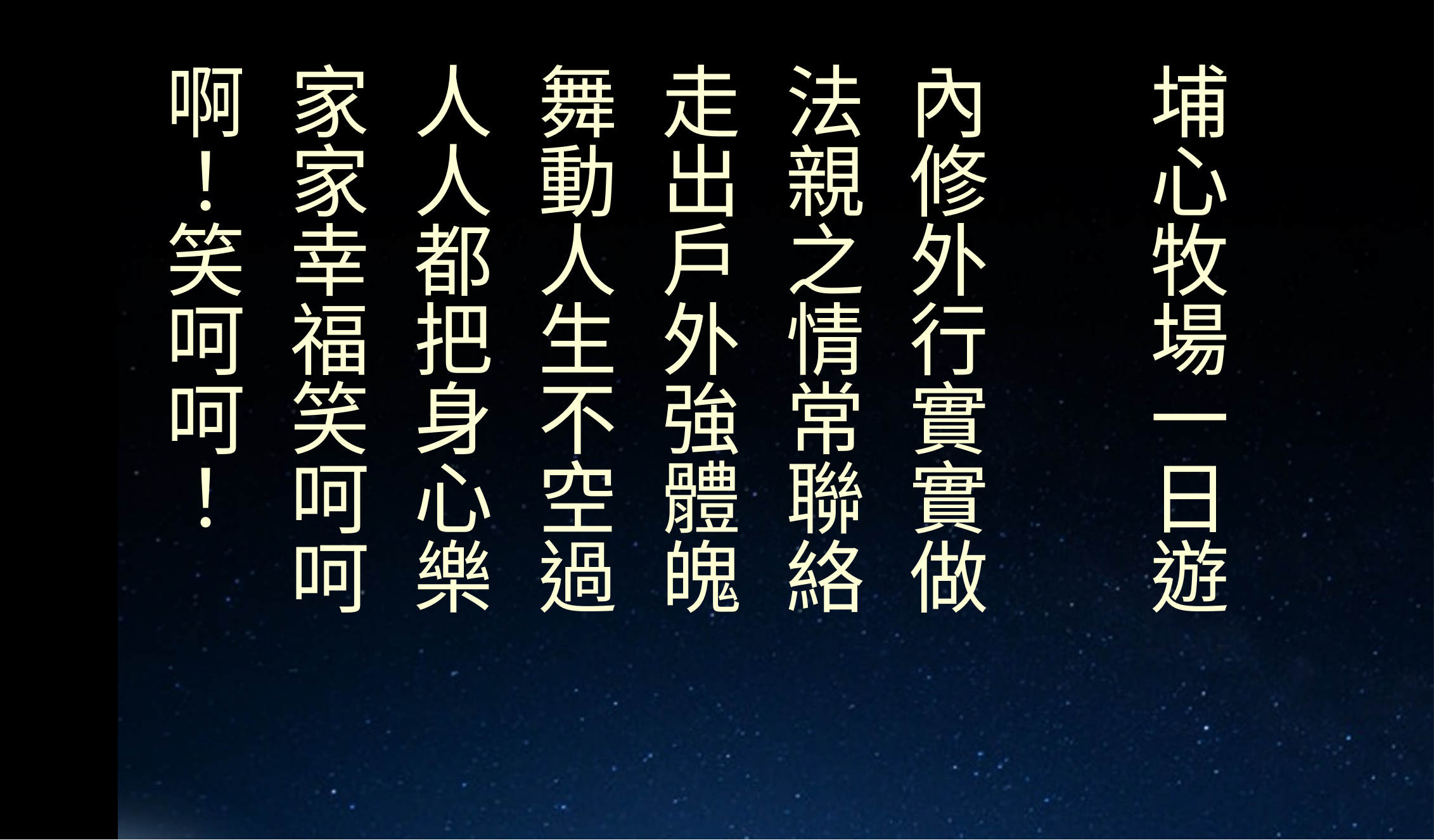

埔心牧場一日遊

內修外行實實做
法親之情常聯絡
走出戶外強體魄
舞動人生不空過
人人都把身心樂
家家幸福笑呵呵
啊！笑呵呵！